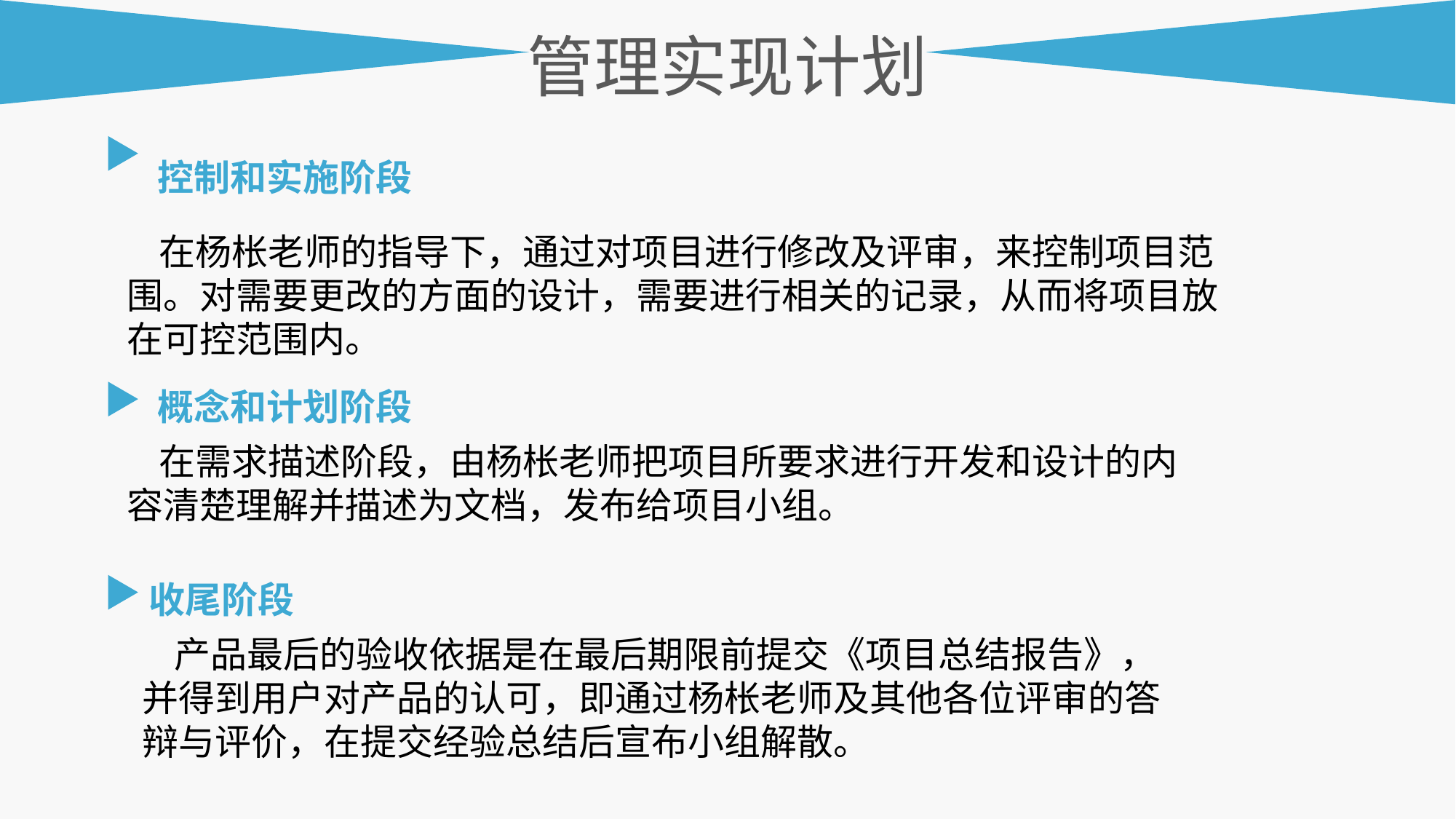

管理实现计划
控制和实施阶段

在杨枨老师的指导下，通过对项目进行修改及评审，来控制项目范围。对需要更改的方面的设计，需要进行相关的记录，从而将项目放在可控范围内。
概念和计划阶段

在需求描述阶段，由杨枨老师把项目所要求进行开发和设计的内容清楚理解并描述为文档，发布给项目小组。
收尾阶段

产品最后的验收依据是在最后期限前提交《项目总结报告》，并得到用户对产品的认可，即通过杨枨老师及其他各位评审的答辩与评价，在提交经验总结后宣布小组解散。